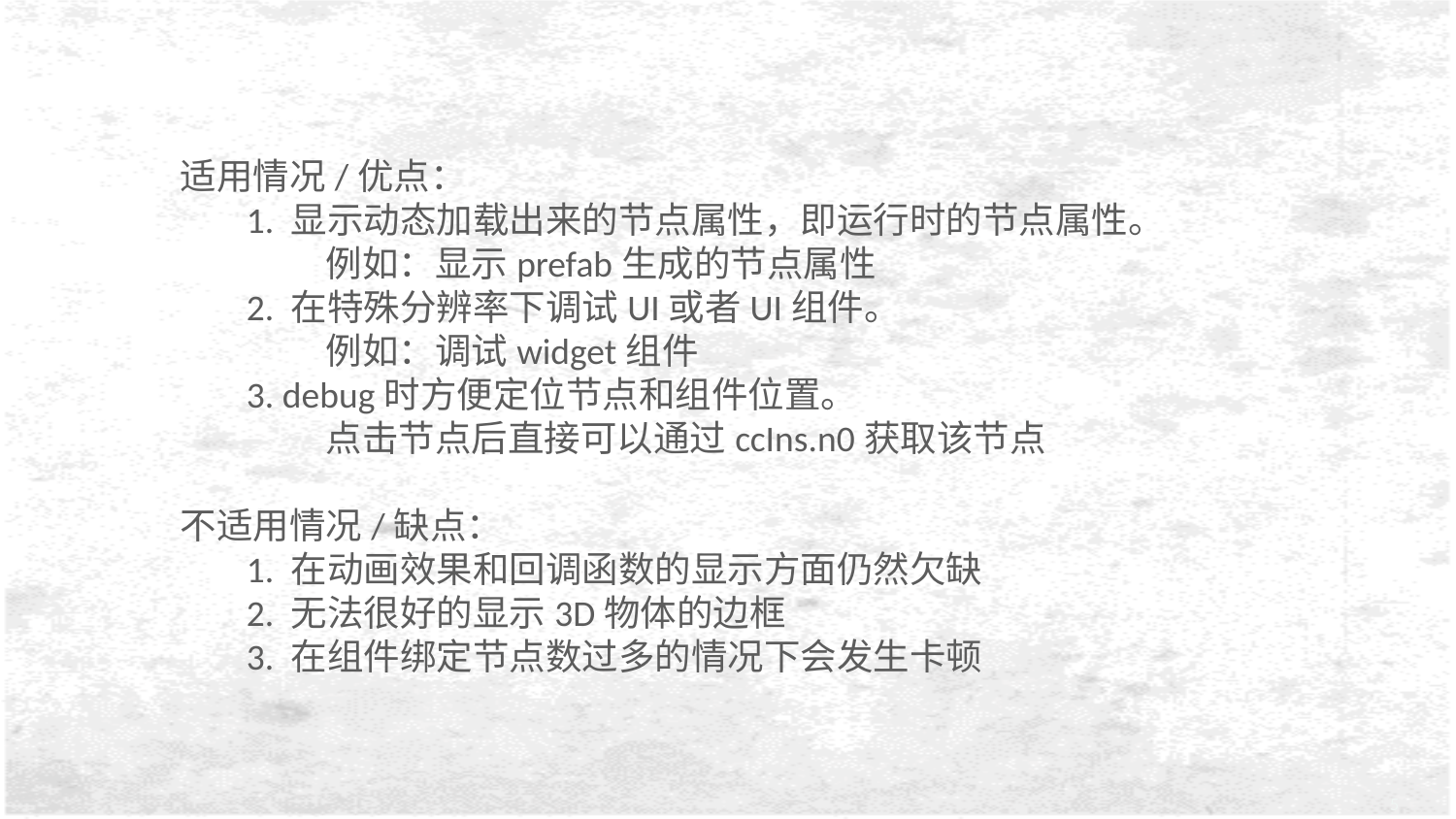

适用情况/优点：
        1. 显示动态加载出来的节点属性，即运行时的节点属性。
	例如：显示prefab生成的节点属性
        2. 在特殊分辨率下调试UI或者UI组件。
	例如：调试widget组件
        3. debug时方便定位节点和组件位置。
	点击节点后直接可以通过ccIns.n0获取该节点

不适用情况/缺点：
        1. 在动画效果和回调函数的显示方面仍然欠缺
        2. 无法很好的显示3D物体的边框
        3. 在组件绑定节点数过多的情况下会发生卡顿